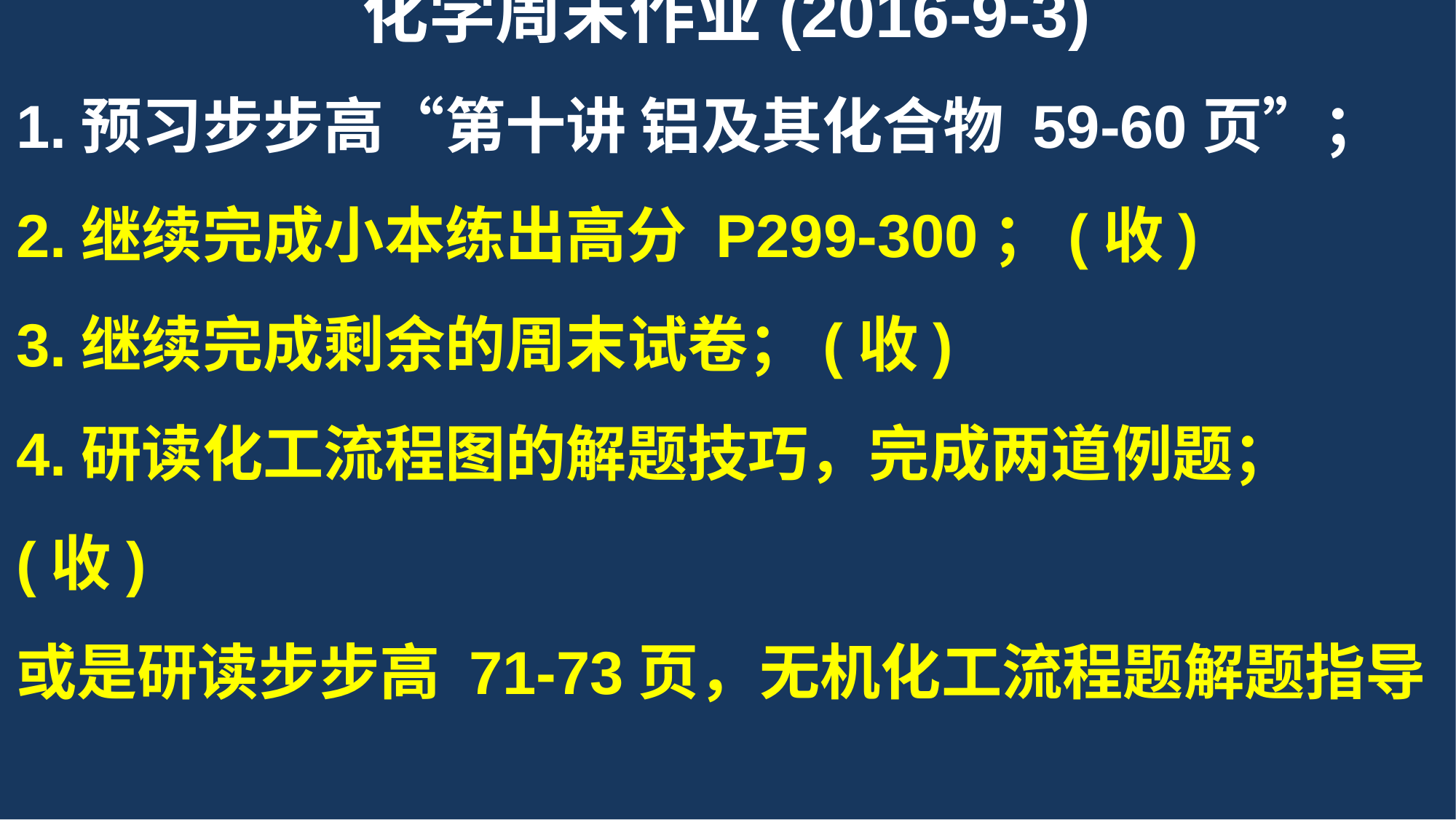

化学周末作业(2016-9-3)
1.预习步步高“第十讲 铝及其化合物 59-60页”；
2.继续完成小本练出高分 P299-300；(收)
3.继续完成剩余的周末试卷；(收)
4.研读化工流程图的解题技巧，完成两道例题；(收)
或是研读步步高 71-73页，无机化工流程题解题指导